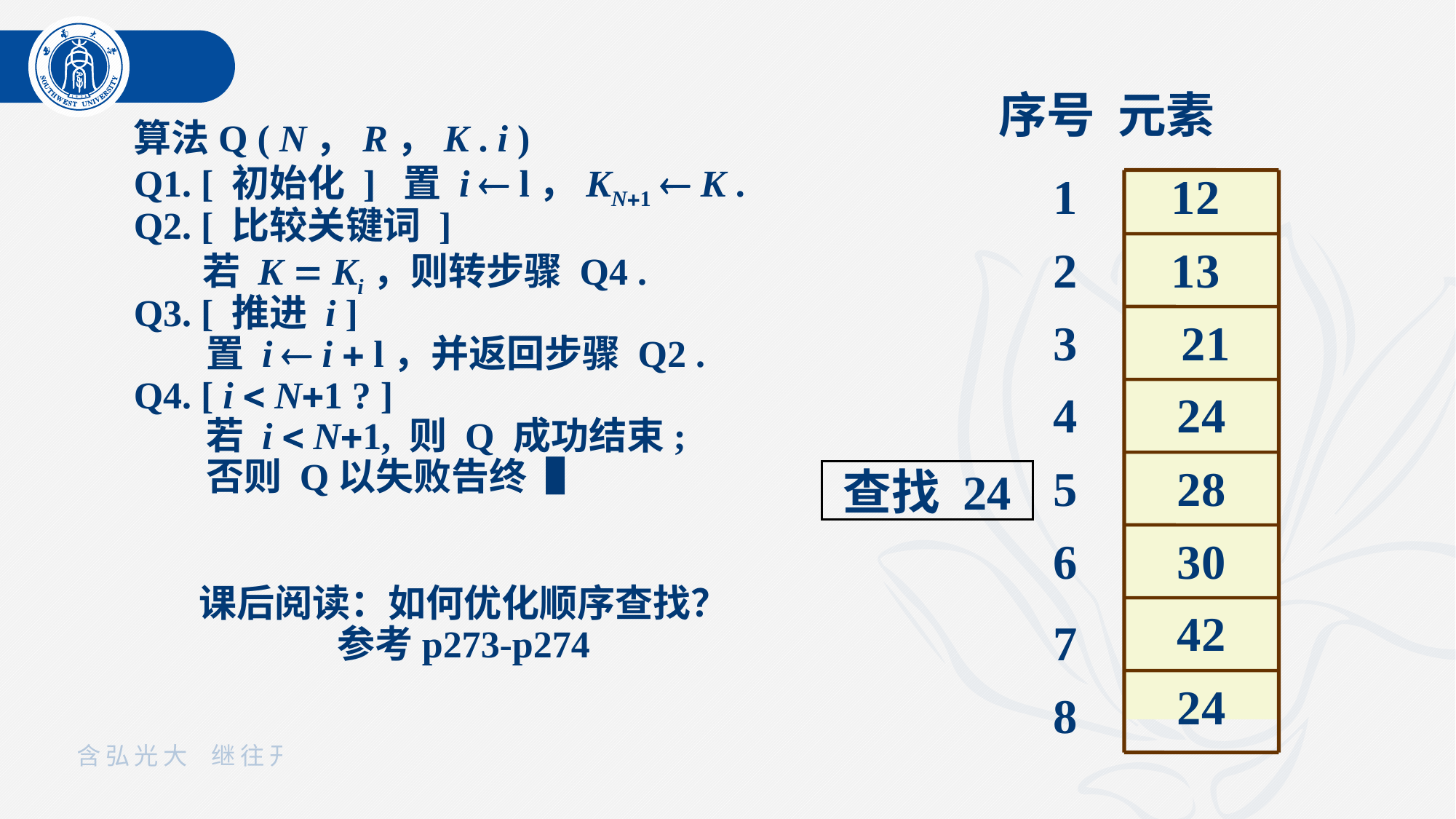

序号  元素
1
12

2

13
3

21
4

24
5

28
查找 24
6

30

42
7

24
8

算法Q ( N，R，K . i )
Q1. [ 初始化 ]  置 i ← l，KN+1 ← K .
Q2. [ 比较关键词 ]
       若 K = Ki，则转步骤 Q4 .
Q3. [ 推进 i ]
置 i ← i + l，并返回步骤 Q2 .
Q4. [ i < N+1 ? ]
若 i < N+1, 则 Q 成功结束;
否则 Q以失败告终▐
课后阅读：如何优化顺序查找？
参考p273-p274